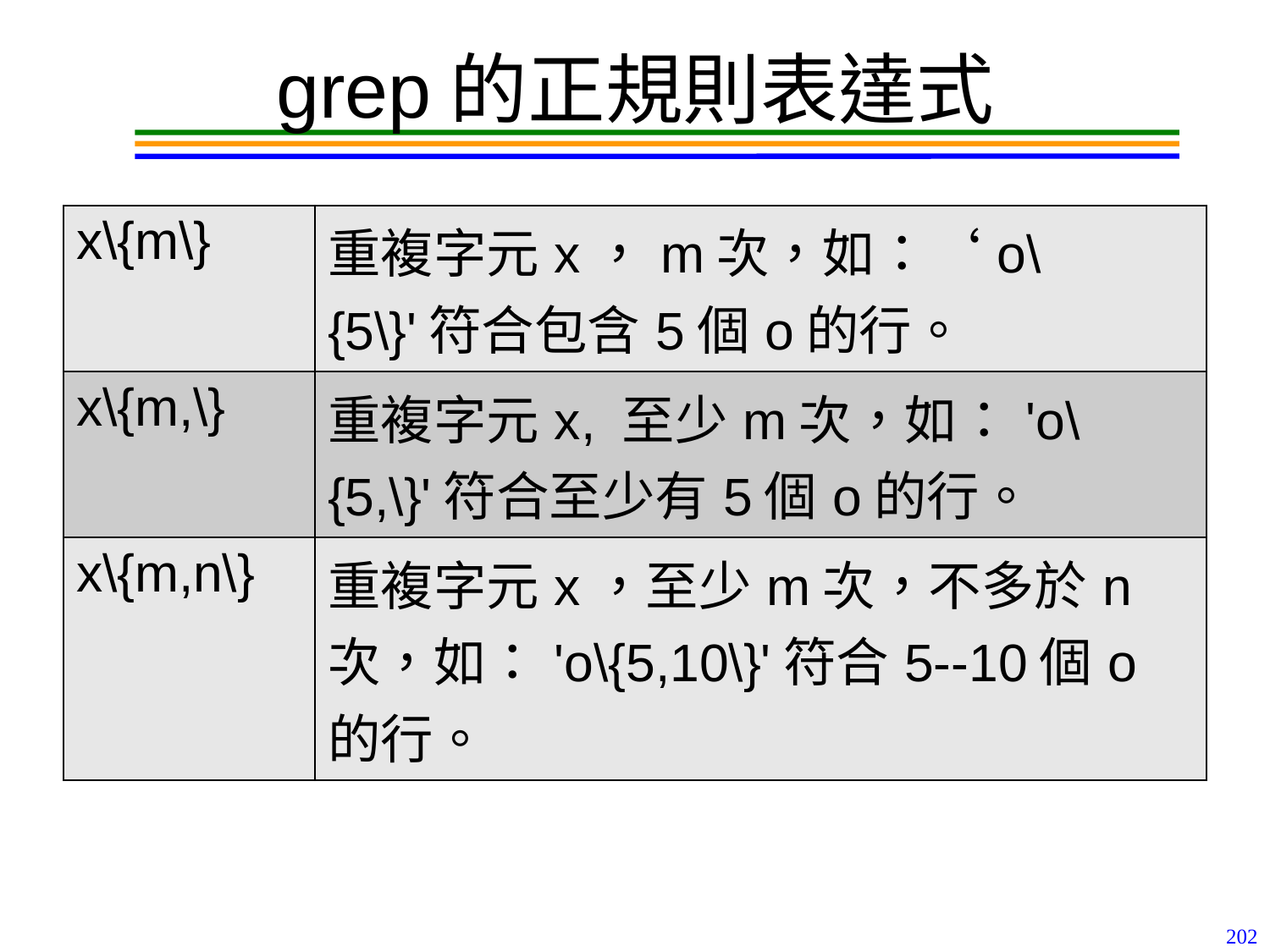

# grep的正規則表達式
| x\{m\} | 重複字元x，m次，如：‘o\{5\}'符合包含5個o的行。 |
| --- | --- |
| x\{m,\} | 重複字元x, 至少m次，如：'o\{5,\}'符合至少有5個o的行。 |
| x\{m,n\} | 重複字元x，至少m次，不多於n次，如：'o\{5,10\}'符合5--10個o的行。 |
202